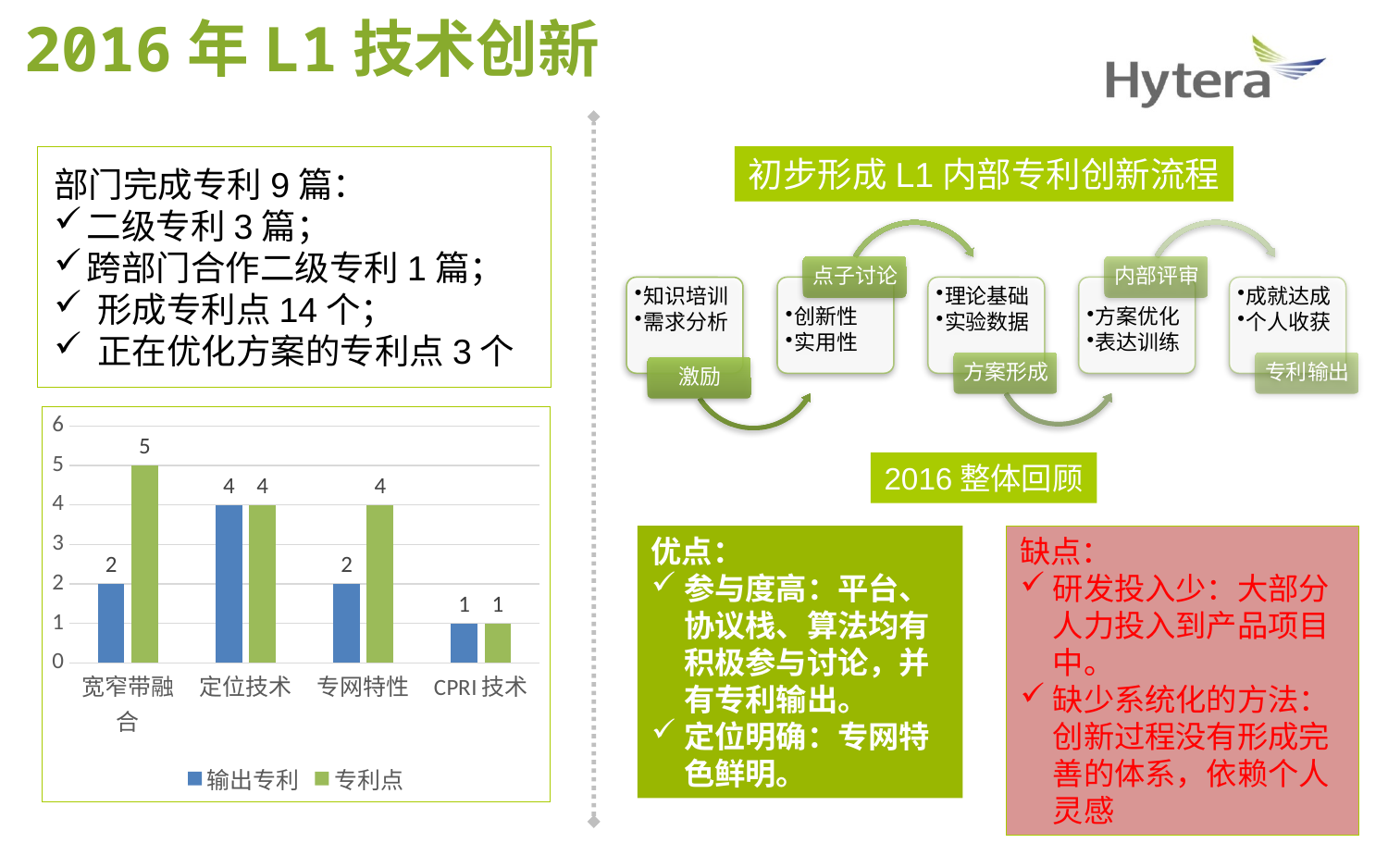

2016年L1技术创新
部门完成专利9篇：
二级专利3篇；
跨部门合作二级专利1篇；
形成专利点14个；
正在优化方案的专利点3个
初步形成L1内部专利创新流程
知识培训
需求分析
激励
创新性
实用性
点子讨论
理论基础
实验数据
方案形成
方案优化
表达训练
内部评审
成就达成
个人收获
专利输出

[unsupported chart]

12月
9月至今
2016整体回顾
优点：
参与度高：平台、协议栈、算法均有积极参与讨论，并有专利输出。
定位明确：专网特色鲜明。
缺点：
研发投入少：大部分人力投入到产品项目中。
缺少系统化的方法：创新过程没有形成完善的体系，依赖个人灵感